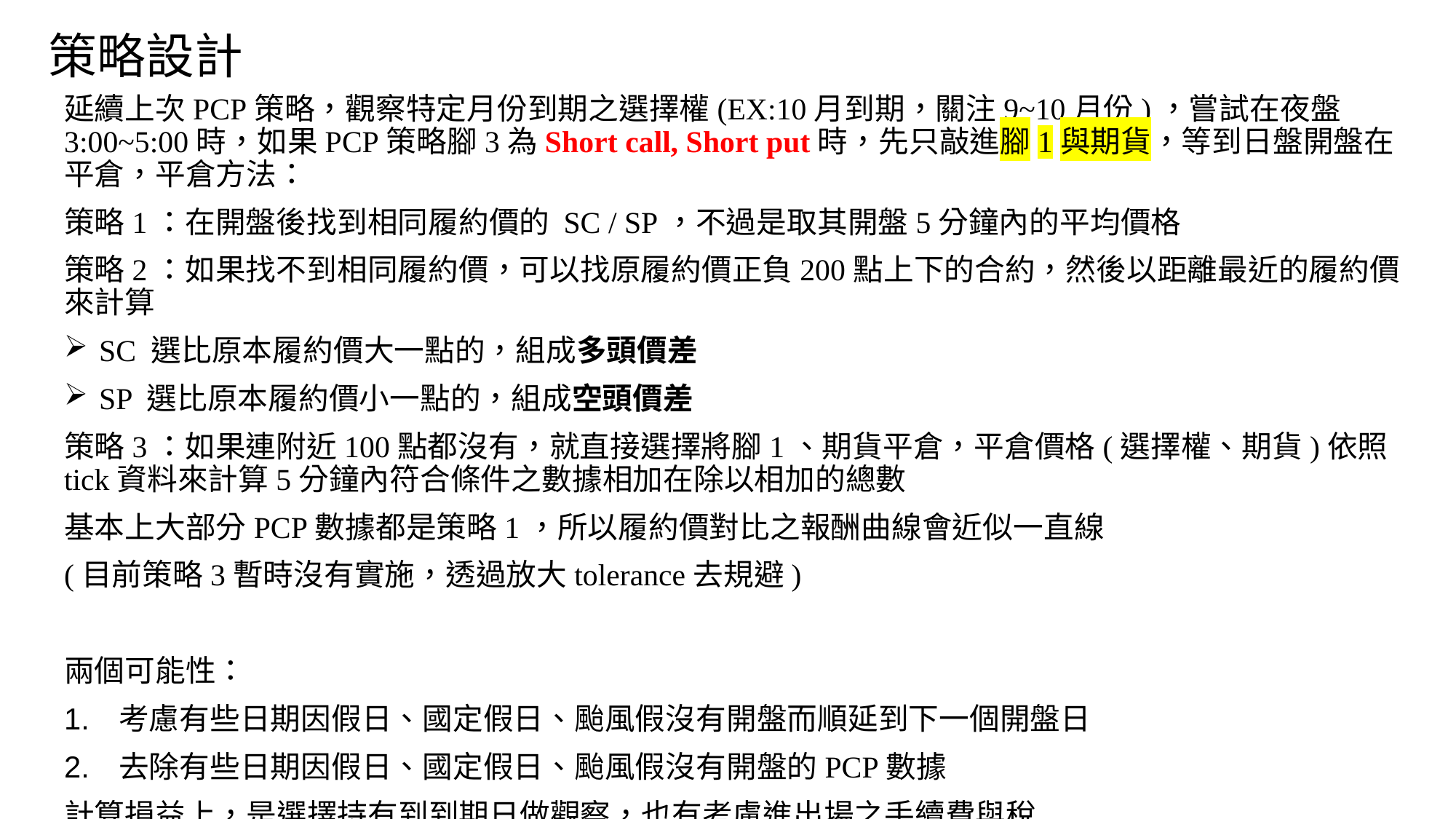

# 策略設計
延續上次PCP策略，觀察特定月份到期之選擇權(EX:10月到期，關注9~10月份)，嘗試在夜盤3:00~5:00時，如果PCP策略腳3為Short call, Short put時，先只敲進腳1與期貨，等到日盤開盤在平倉，平倉方法：
策略1：在開盤後找到相同履約價的 SC / SP，不過是取其開盤5分鐘內的平均價格
策略2：如果找不到相同履約價，可以找原履約價正負200點上下的合約，然後以距離最近的履約價來計算
 SC 選比原本履約價大一點的，組成多頭價差
 SP 選比原本履約價小一點的，組成空頭價差
策略3：如果連附近100點都沒有，就直接選擇將腳1、期貨平倉，平倉價格(選擇權、期貨)依照tick資料來計算5分鐘內符合條件之數據相加在除以相加的總數
基本上大部分PCP數據都是策略1，所以履約價對比之報酬曲線會近似一直線
(目前策略3暫時沒有實施，透過放大tolerance去規避)

兩個可能性：
考慮有些日期因假日、國定假日、颱風假沒有開盤而順延到下一個開盤日
去除有些日期因假日、國定假日、颱風假沒有開盤的PCP數據
計算損益上，是選擇持有到到期日做觀察，也有考慮進出場之手續費與稅